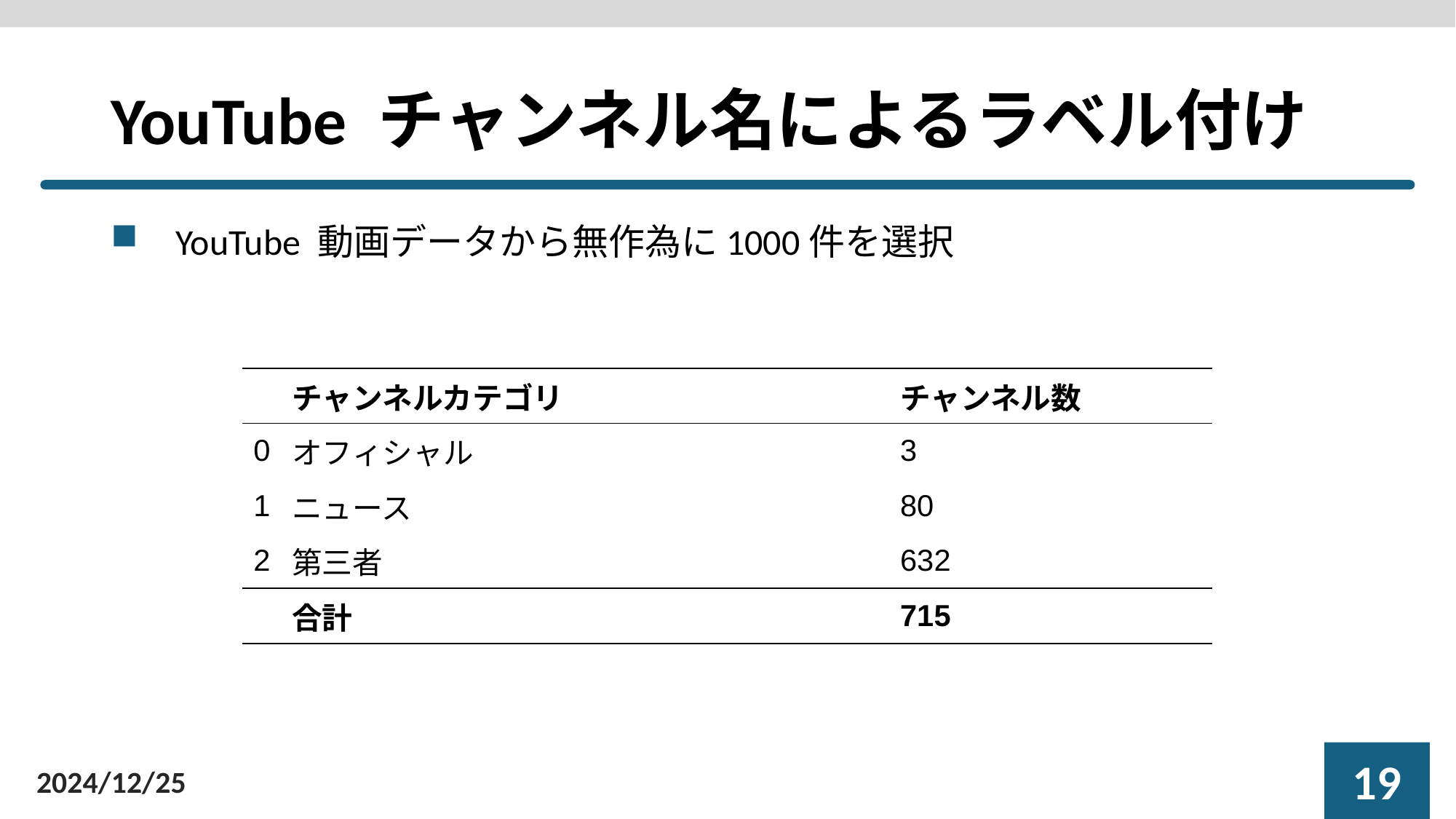

# YouTube チャンネル名によるラベル付け

YouTube 動画データから無作為に1000件を選択
|  | チャンネルカテゴリ | チャンネル数 |
| --- | --- | --- |
| 0 | オフィシャル | 3 |
| 1 | ニュース | 80 |
| 2 | 第三者 | 632 |
|  | 合計 | 715 |
19
2024/12/25